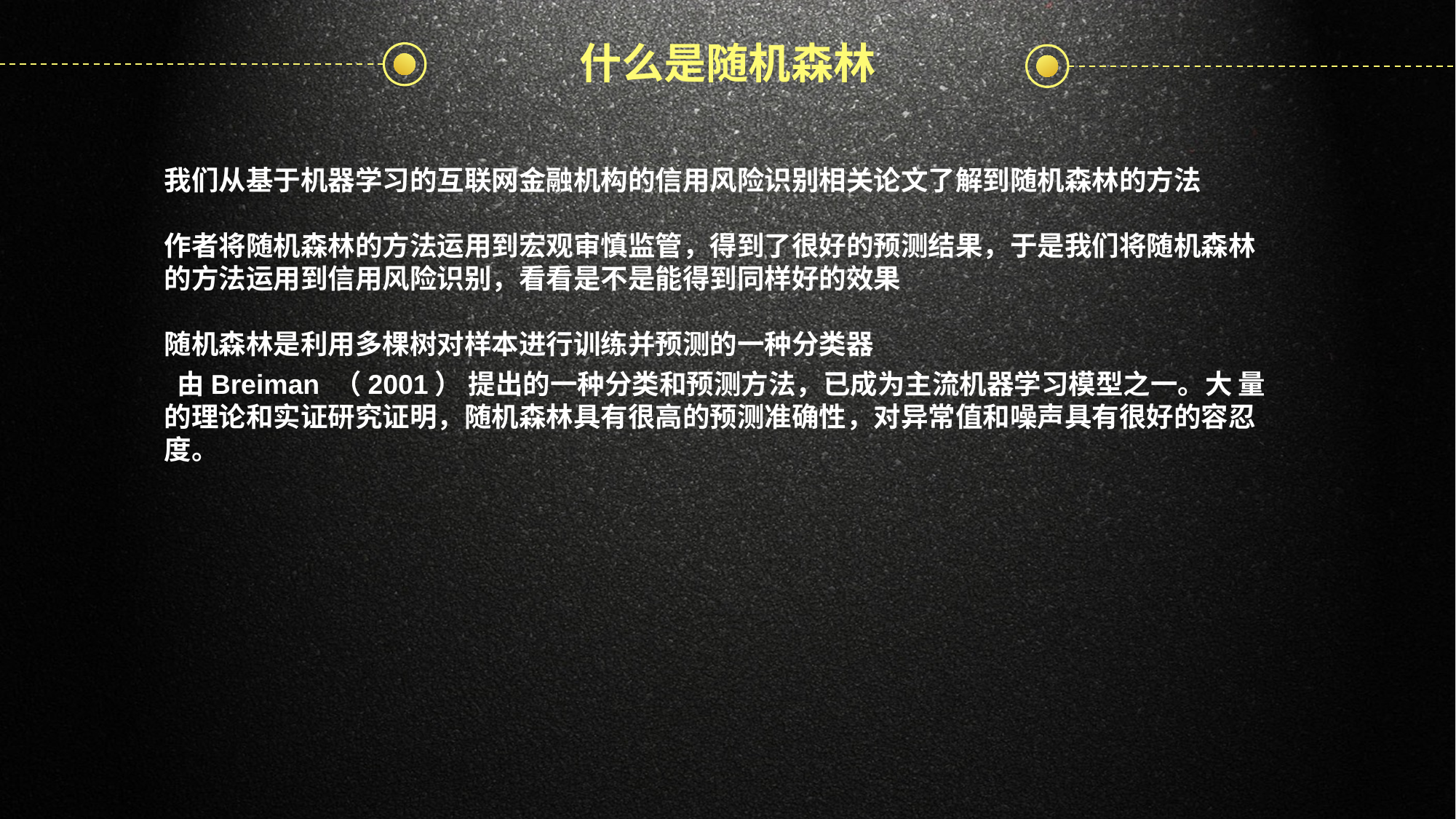

什么是随机森林

我们从基于机器学习的互联网金融机构的信用风险识别相关论文了解到随机森林的方法

作者将随机森林的方法运用到宏观审慎监管，得到了很好的预测结果，于是我们将随机森林的方法运用到信用风险识别，看看是不是能得到同样好的效果

随机森林是利用多棵树对样本进行训练并预测的一种分类器
 由Breiman （2001） 提出的一种分类和预测方法，已成为主流机器学习模型之一。大 量的理论和实证研究证明，随机森林具有很高的预测准确性，对异常值和噪声具有很好的容忍度。